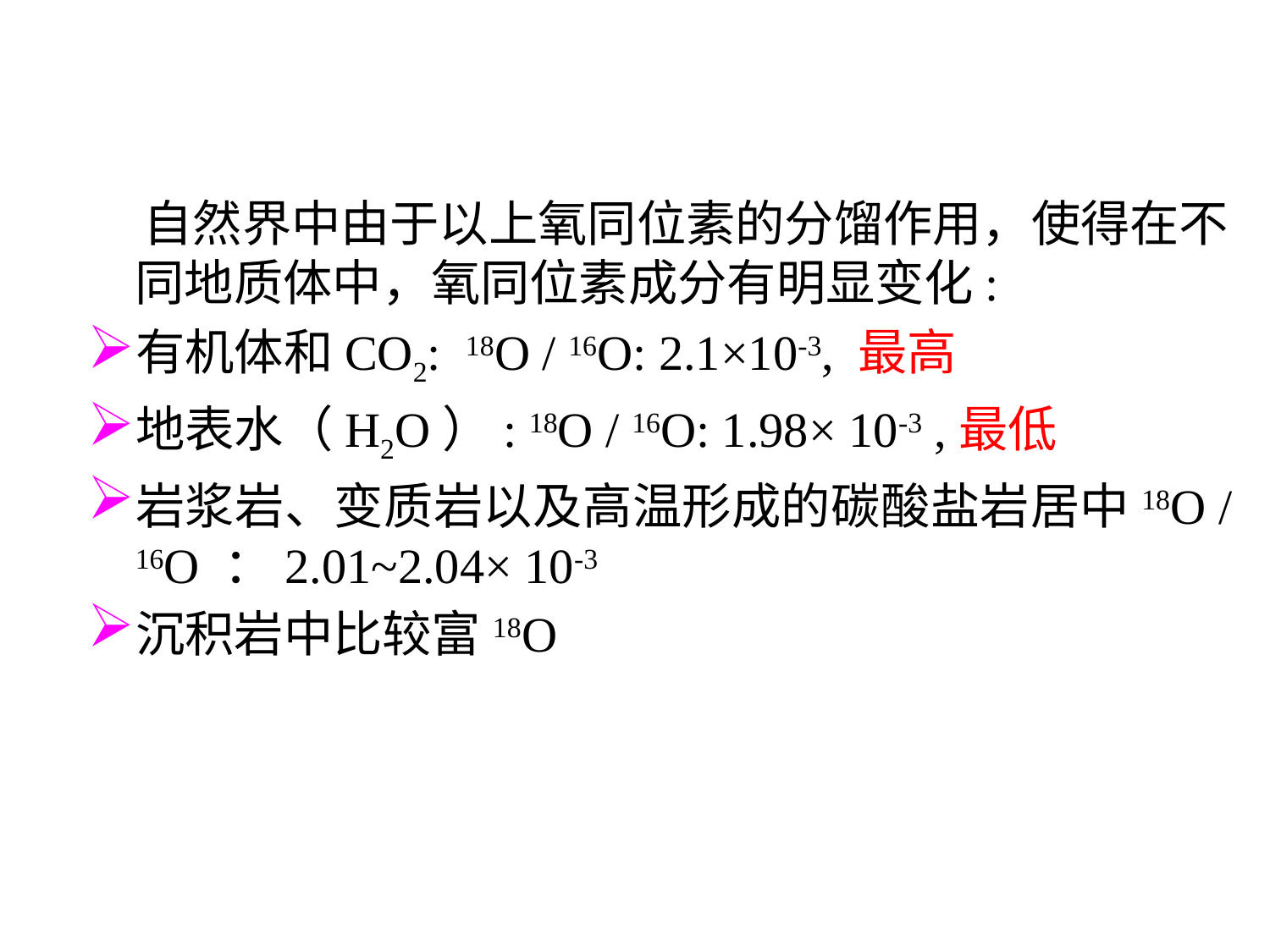

自然界中由于以上氧同位素的分馏作用，使得在不同地质体中，氧同位素成分有明显变化:
有机体和CO2:  18O / 16O: 2.1×10-3, 最高
地表水（H2O）: 18O / 16O: 1.98× 10-3 ,最低
岩浆岩、变质岩以及高温形成的碳酸盐岩居中18O / 16O ：2.01~2.04× 10-3
沉积岩中比较富18O